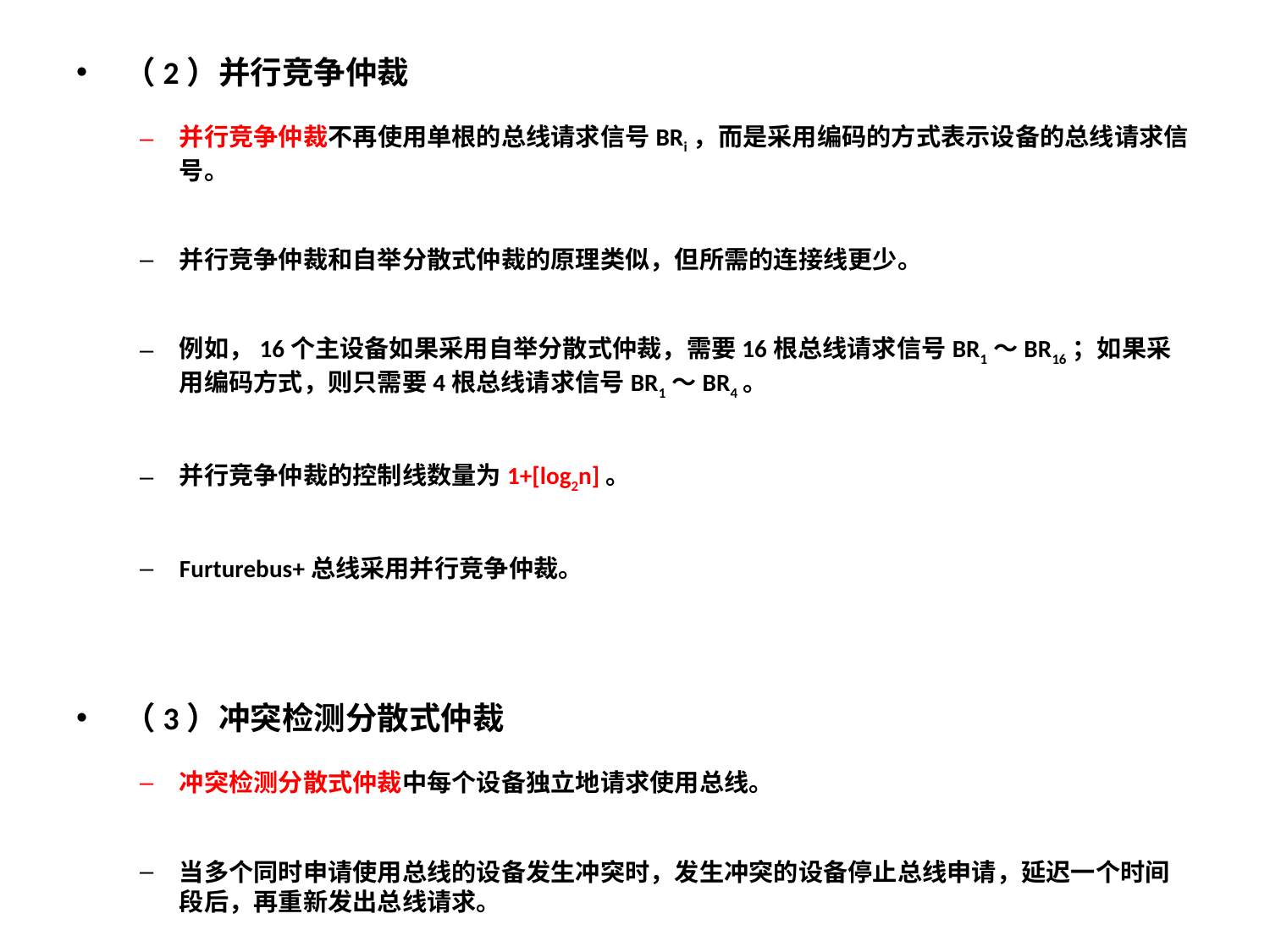

（2）并行竞争仲裁

并行竞争仲裁不再使用单根的总线请求信号BRi，而是采用编码的方式表示设备的总线请求信号。

并行竞争仲裁和自举分散式仲裁的原理类似，但所需的连接线更少。

例如，16个主设备如果采用自举分散式仲裁，需要16根总线请求信号BR1～BR16；如果采用编码方式，则只需要4根总线请求信号BR1～BR4。

并行竞争仲裁的控制线数量为1+[log2n]。

Furturebus+总线采用并行竞争仲裁。

（3）冲突检测分散式仲裁

冲突检测分散式仲裁中每个设备独立地请求使用总线。

当多个同时申请使用总线的设备发生冲突时，发生冲突的设备停止总线申请，延迟一个时间段后，再重新发出总线请求。

网络协议中的以太网协议采用冲突检测分散式仲裁。